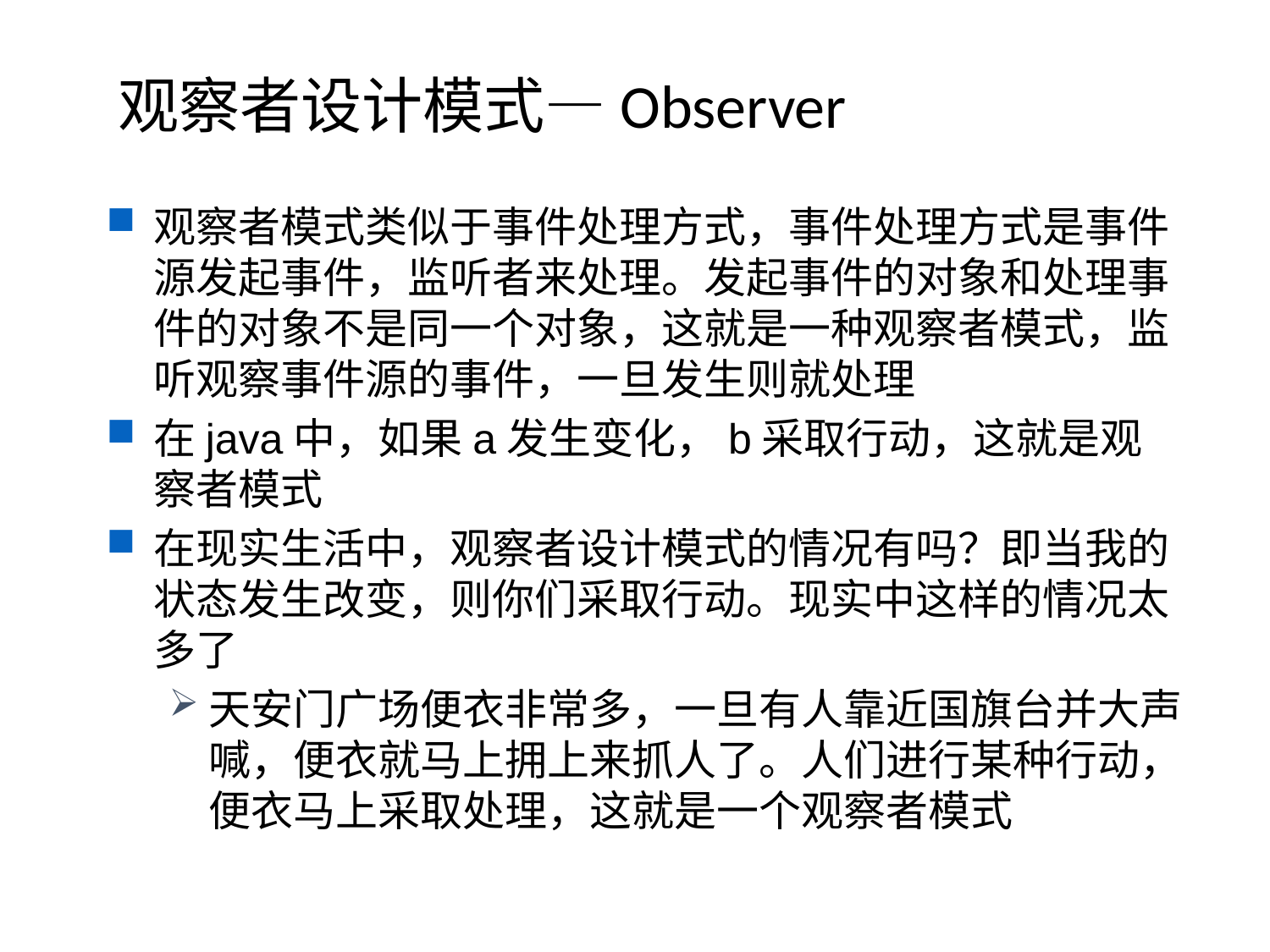

# 观察者设计模式—Observer
观察者模式类似于事件处理方式，事件处理方式是事件源发起事件，监听者来处理。发起事件的对象和处理事件的对象不是同一个对象，这就是一种观察者模式，监听观察事件源的事件，一旦发生则就处理
在java中，如果a发生变化，b采取行动，这就是观察者模式
在现实生活中，观察者设计模式的情况有吗？即当我的状态发生改变，则你们采取行动。现实中这样的情况太多了
天安门广场便衣非常多，一旦有人靠近国旗台并大声喊，便衣就马上拥上来抓人了。人们进行某种行动，便衣马上采取处理，这就是一个观察者模式